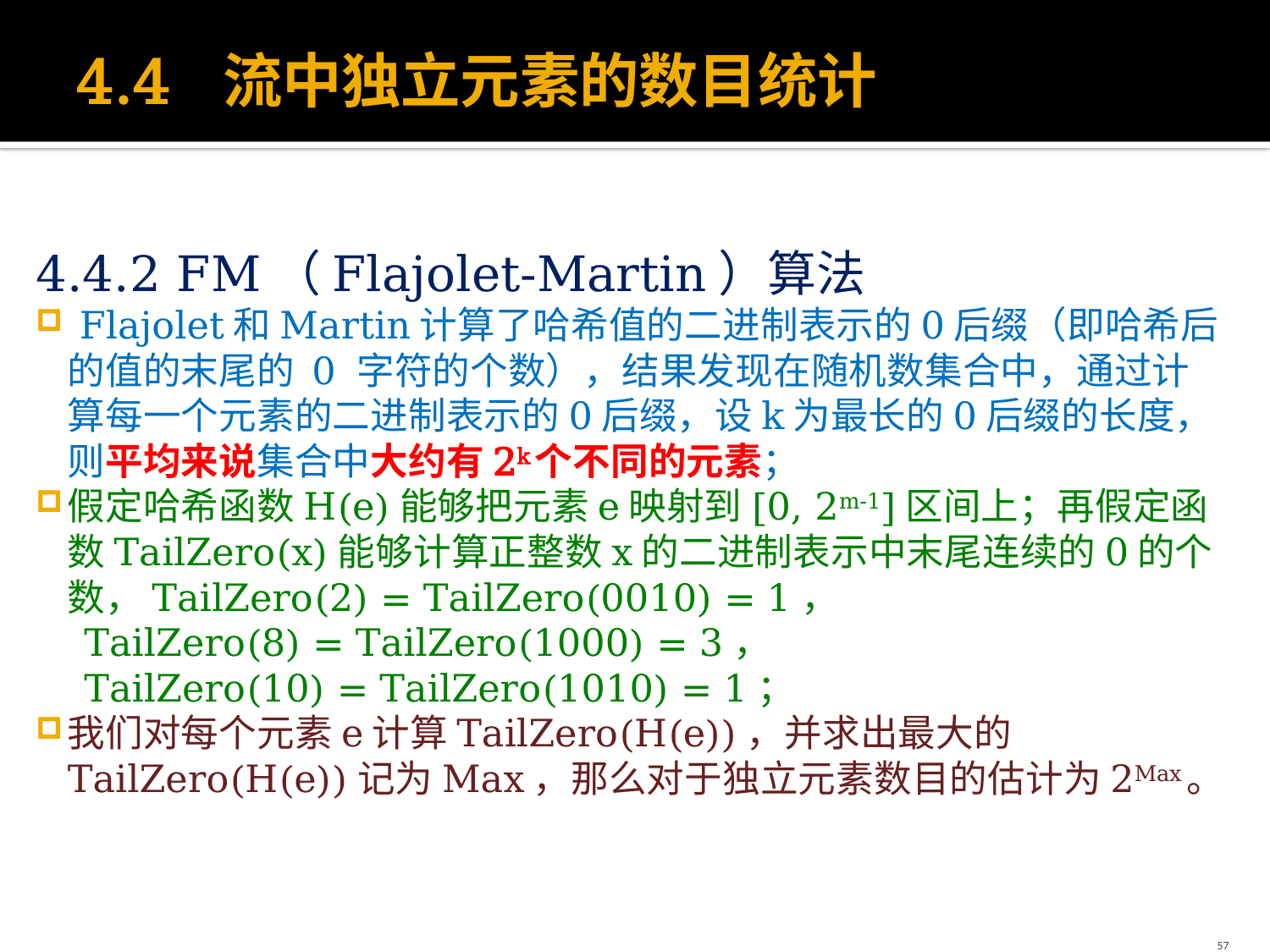

# 4.4  流中独立元素的数目统计
4.4.2 FM（Flajolet-Martin）算法
 Flajolet和Martin计算了哈希值的二进制表示的0后缀（即哈希后的值的末尾的 0 字符的个数），结果发现在随机数集合中，通过计算每一个元素的二进制表示的0后缀，设k为最长的0后缀的长度，则平均来说集合中大约有2k个不同的元素；
假定哈希函数H(e)能够把元素e映射到[0, 2m-1]区间上；再假定函数TailZero(x)能够计算正整数x的二进制表示中末尾连续的0的个数，TailZero(2) = TailZero(0010) = 1，
    TailZero(8) = TailZero(1000) = 3，
    TailZero(10) = TailZero(1010) = 1；
我们对每个元素e计算TailZero(H(e))，并求出最大的TailZero(H(e))记为Max，那么对于独立元素数目的估计为2Max。
57